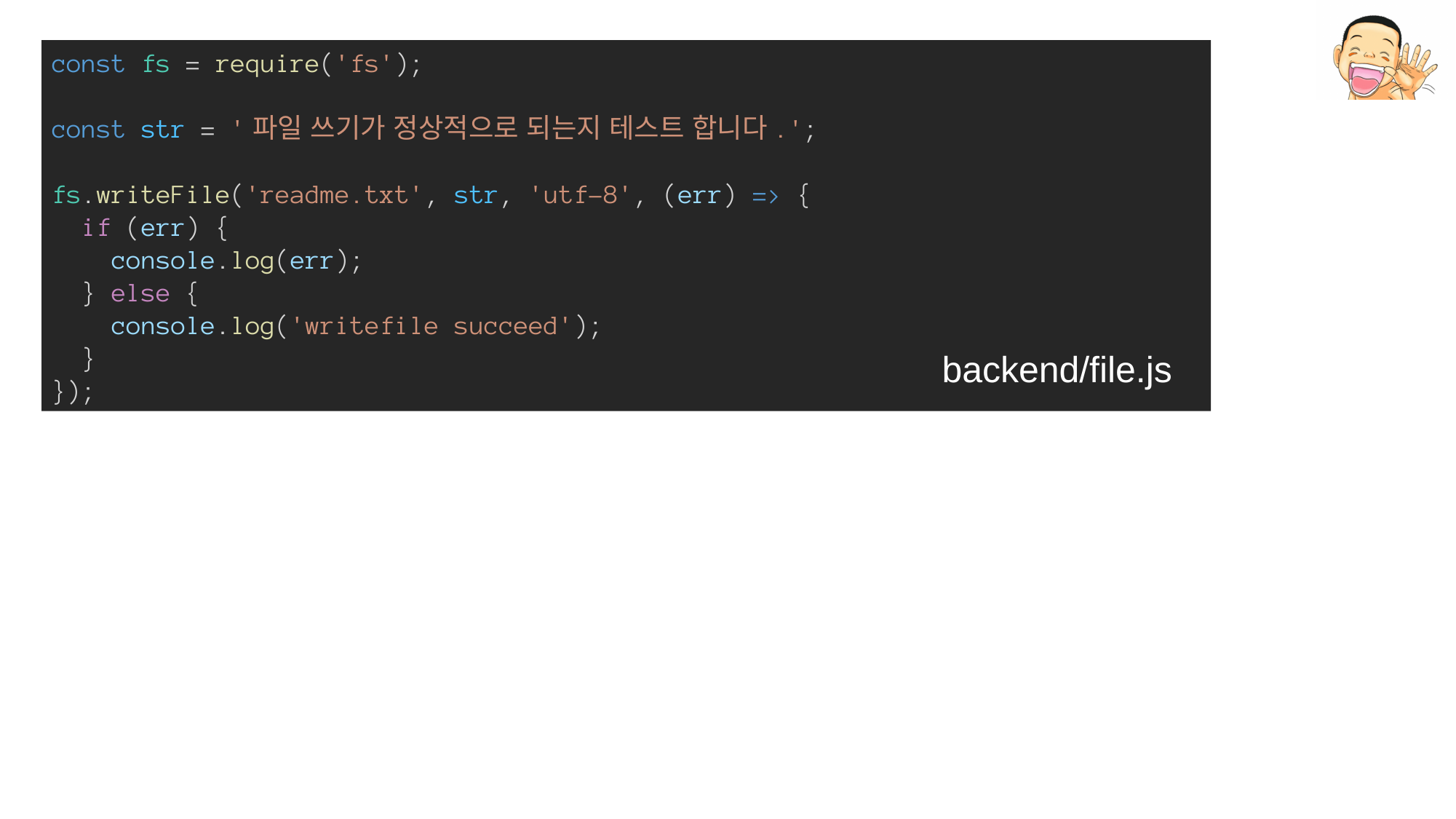

const fs = require('fs');
const str = '파일 쓰기가 정상적으로 되는지 테스트 합니다.';
fs.writeFile('readme.txt', str, 'utf-8', (err) => {
  if (err) {
    console.log(err);
  } else {
    console.log('writefile succeed');
  }
});
backend/file.js